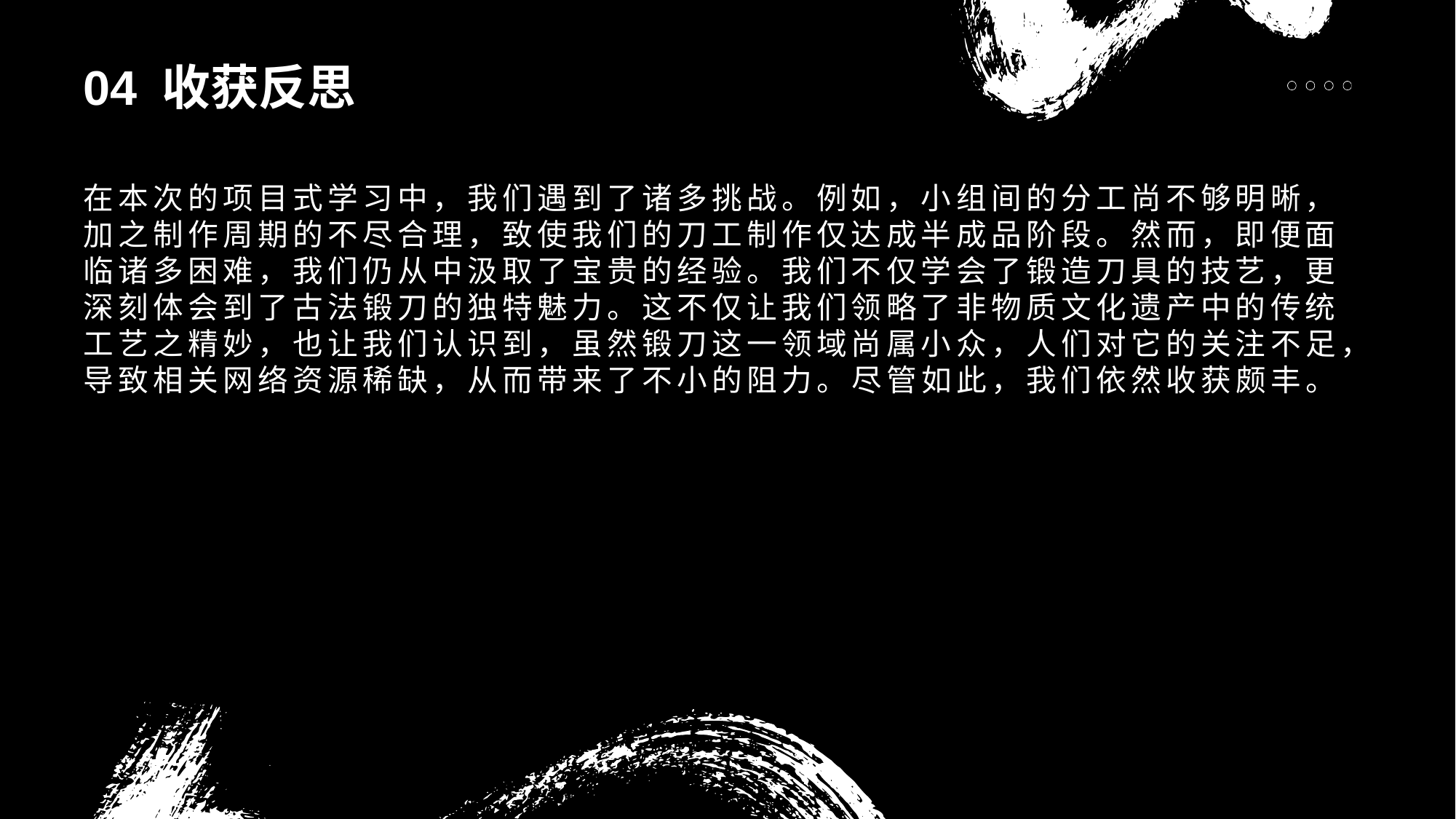

# 04 收获反思
在本次的项目式学习中，我们遇到了诸多挑战。例如，小组间的分工尚不够明晰，加之制作周期的不尽合理，致使我们的刀工制作仅达成半成品阶段。然而，即便面临诸多困难，我们仍从中汲取了宝贵的经验。我们不仅学会了锻造刀具的技艺，更深刻体会到了古法锻刀的独特魅力。这不仅让我们领略了非物质文化遗产中的传统工艺之精妙，也让我们认识到，虽然锻刀这一领域尚属小众，人们对它的关注不足，导致相关网络资源稀缺，从而带来了不小的阻力。尽管如此，我们依然收获颇丰。